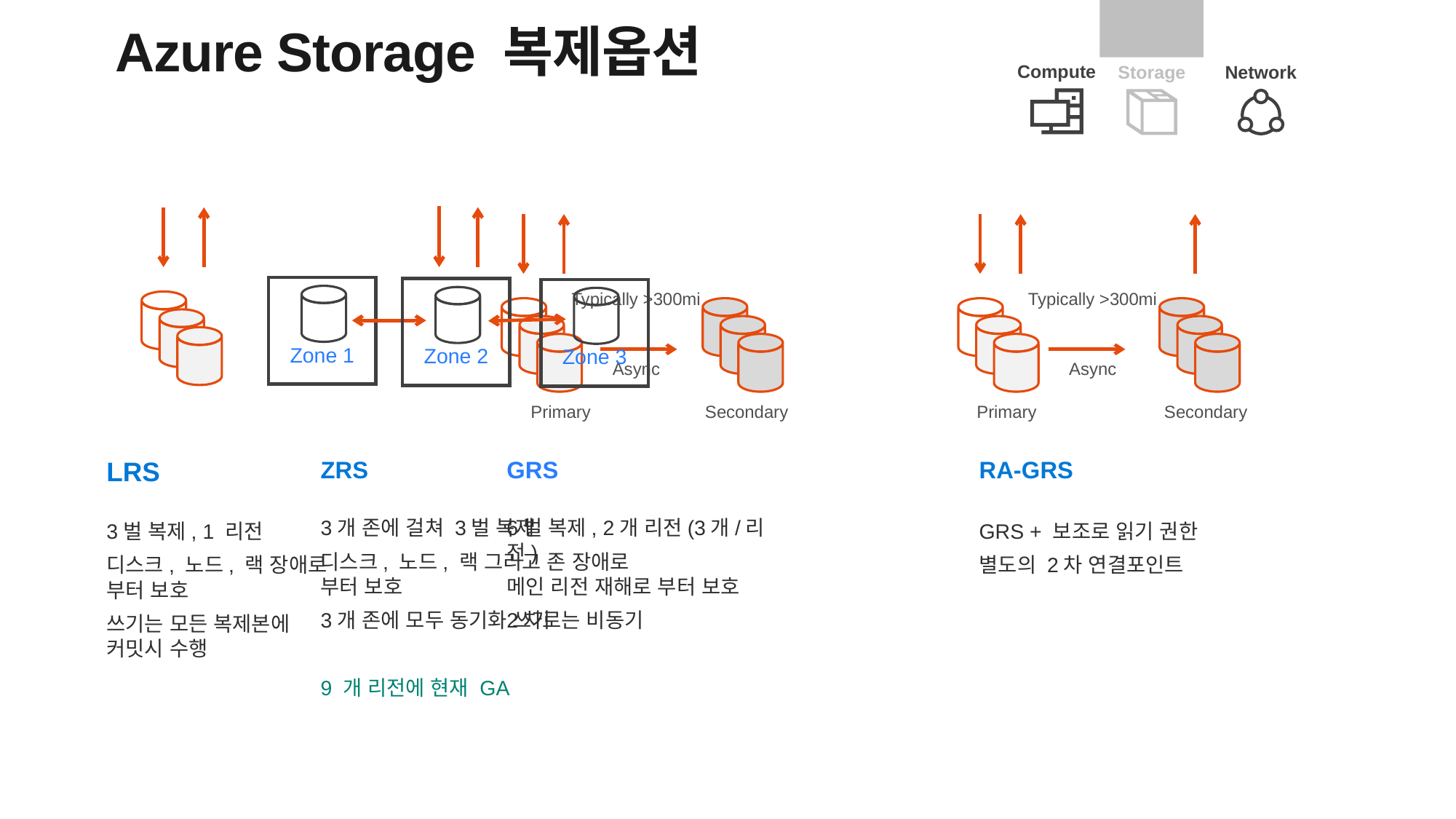

Azure Storage 복제옵션
Compute

Network

Storage

LRS

3벌 복제, 1 리전
디스크, 노드, 랙 장애로 부터 보호
쓰기는 모든 복제본에 커밋시 수행

Typically >300mi

Async
Primary
Secondary
GRS

6벌 복제, 2개 리전(3개/리전)
메인 리전 재해로 부터 보호
2차로는 비동기

Typically >300mi

Async
Primary
Secondary
RA-GRS

GRS + 보조로 읽기 권한
별도의 2차 연결포인트

Zone 1

Zone 2

Zone 3

ZRS

3개 존에 걸쳐 3벌 복제
디스크, 노드, 랙 그리고 존 장애로 부터 보호
3개 존에 모두 동기화 쓰기

9 개 리전에 현재 GA